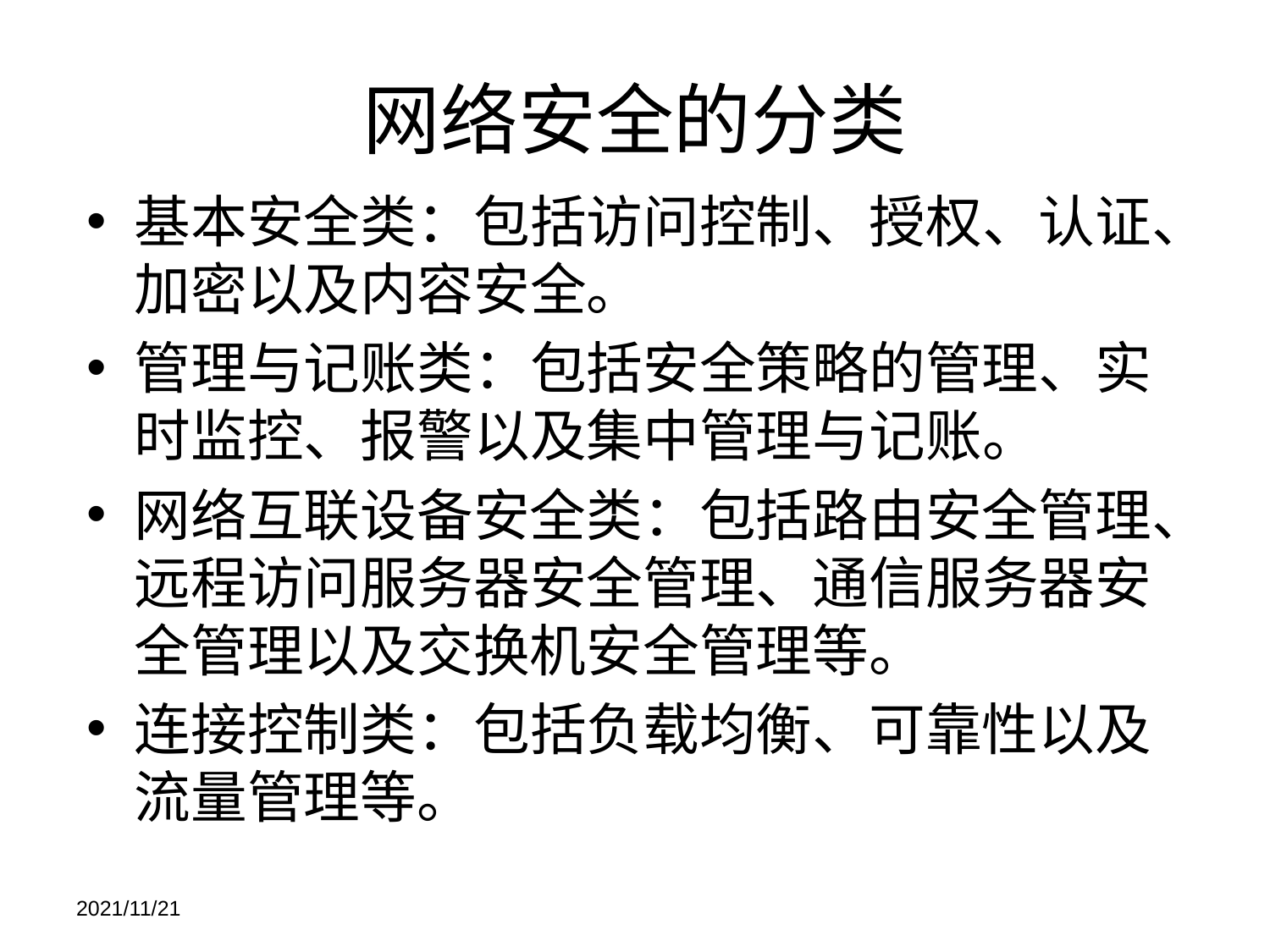

网络安全的分类
基本安全类：包括访问控制、授权、认证、加密以及内容安全。
管理与记账类：包括安全策略的管理、实时监控、报警以及集中管理与记账。
网络互联设备安全类：包括路由安全管理、远程访问服务器安全管理、通信服务器安全管理以及交换机安全管理等。
连接控制类：包括负载均衡、可靠性以及流量管理等。
2021/11/21